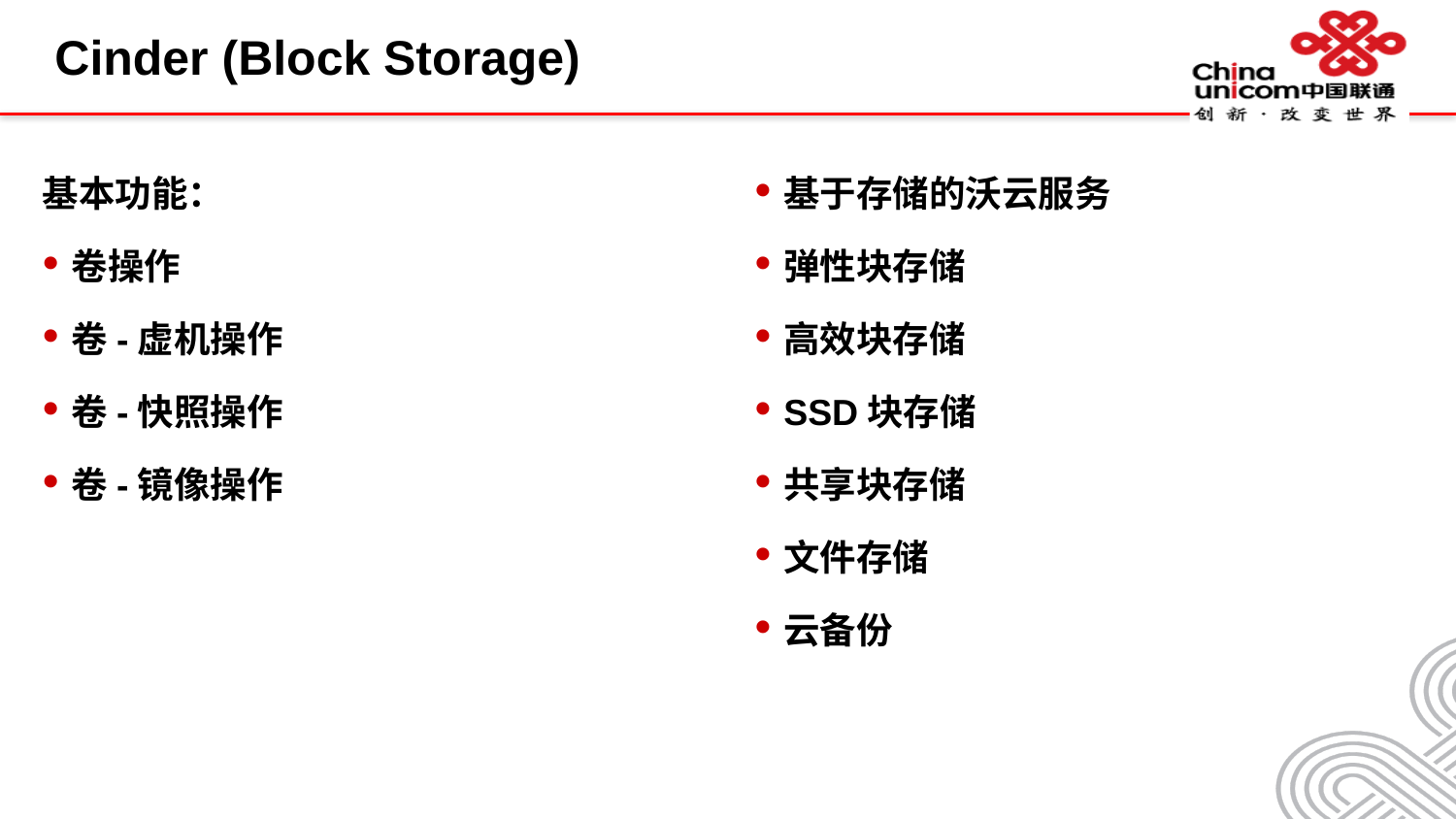

# Cinder (Block Storage)
基本功能：
卷操作
卷-虚机操作
卷-快照操作
卷-镜像操作
基于存储的沃云服务
弹性块存储
高效块存储
SSD块存储
共享块存储
文件存储
云备份